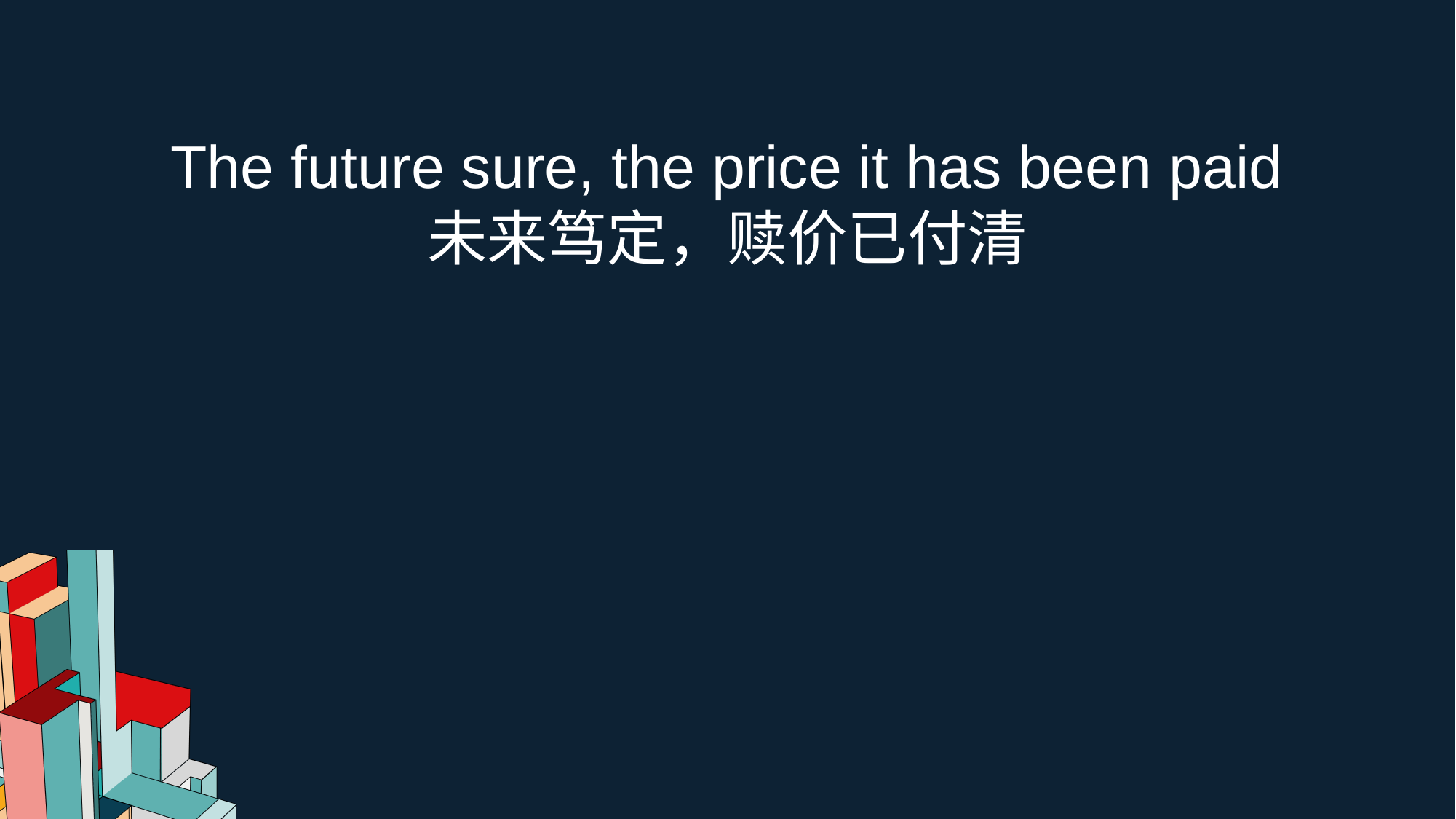

The future sure, the price it has been paid
未来笃定，赎价已付清